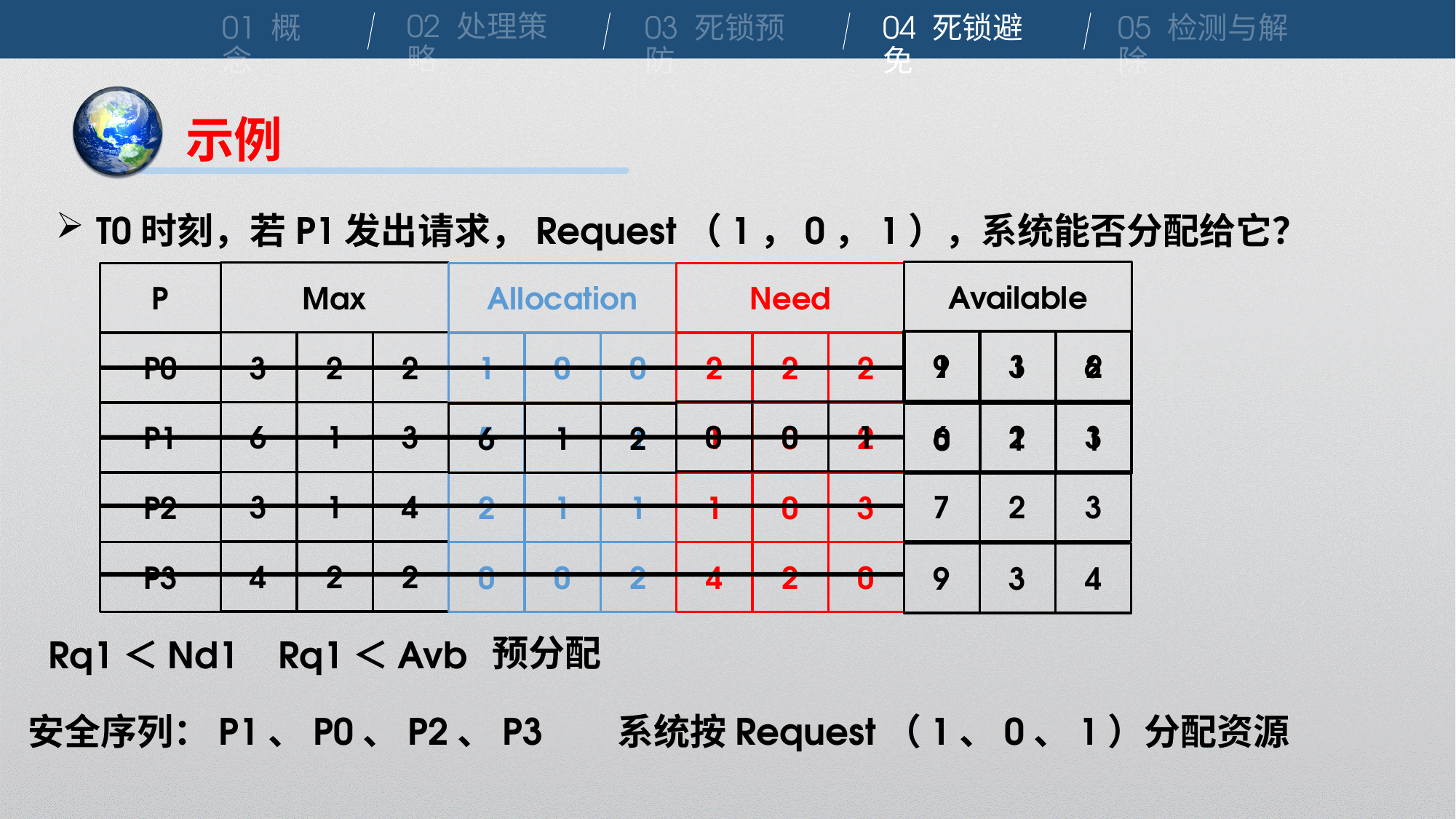

02 处理策略
01 概念
04 死锁避免
03 死锁预防
05 检测与解除
示例
T0时刻，若P1发出请求，Request（1，0，1），系统能否分配给它？
Available
Max
3
2
2
6
1
3
3
1
4
4
2
2
Need
P
P0
P1
P2
P3
Allocation
9
3
6
1
1
2
2
2
2
1
0
0
0
0
1
6
2
3
1
0
2
5
1
1
6
1
2
0
1
1
7
2
3
1
0
3
2
1
1
4
2
0
0
0
2
9
3
4
预分配
Rq1＜Nd1
Rq1＜Avb
系统按Request（1、0、1）分配资源
安全序列：P1、P0、P2、P3